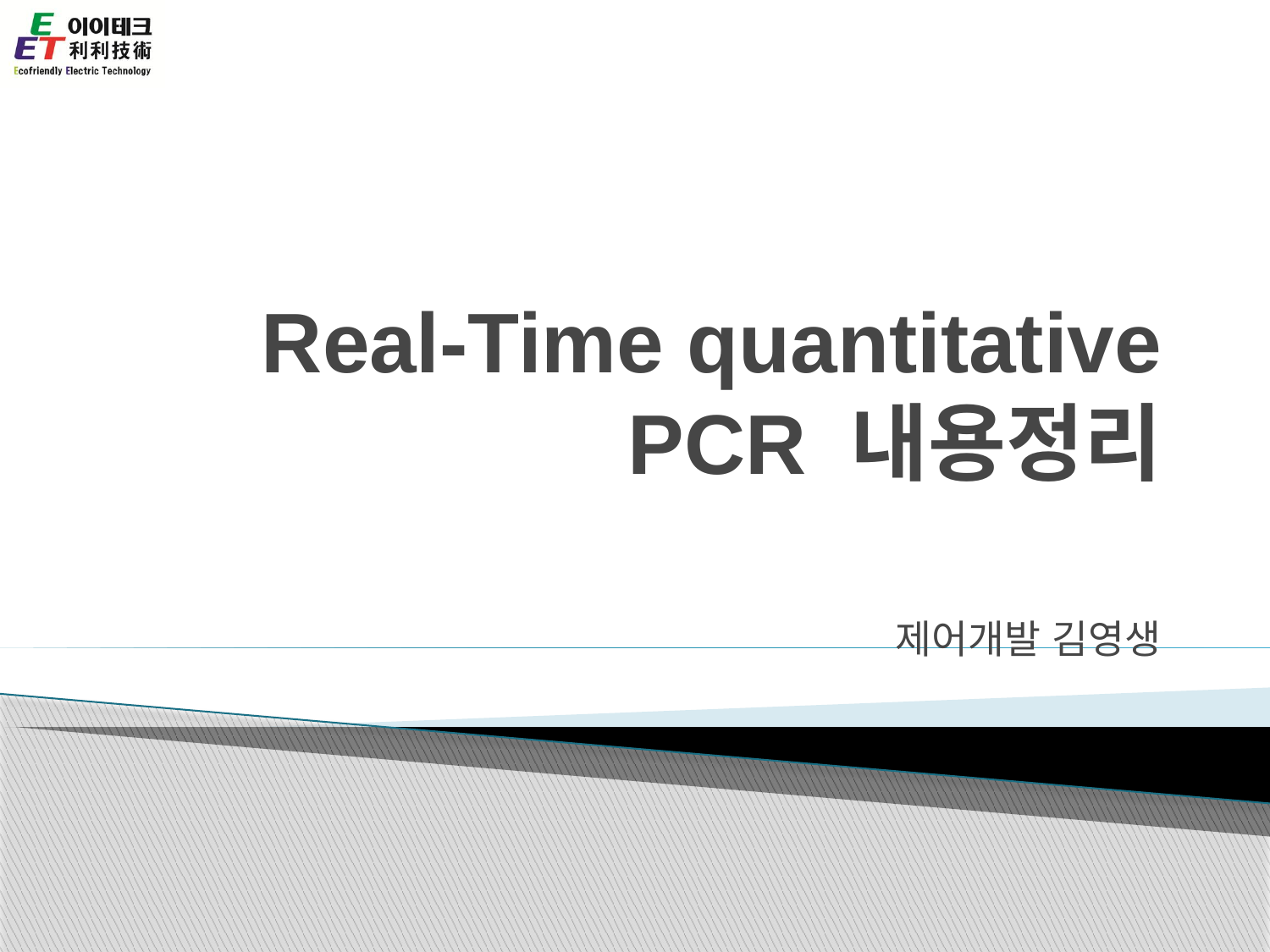

# Real-Time quantitative PCR 내용정리

제어개발 김영생